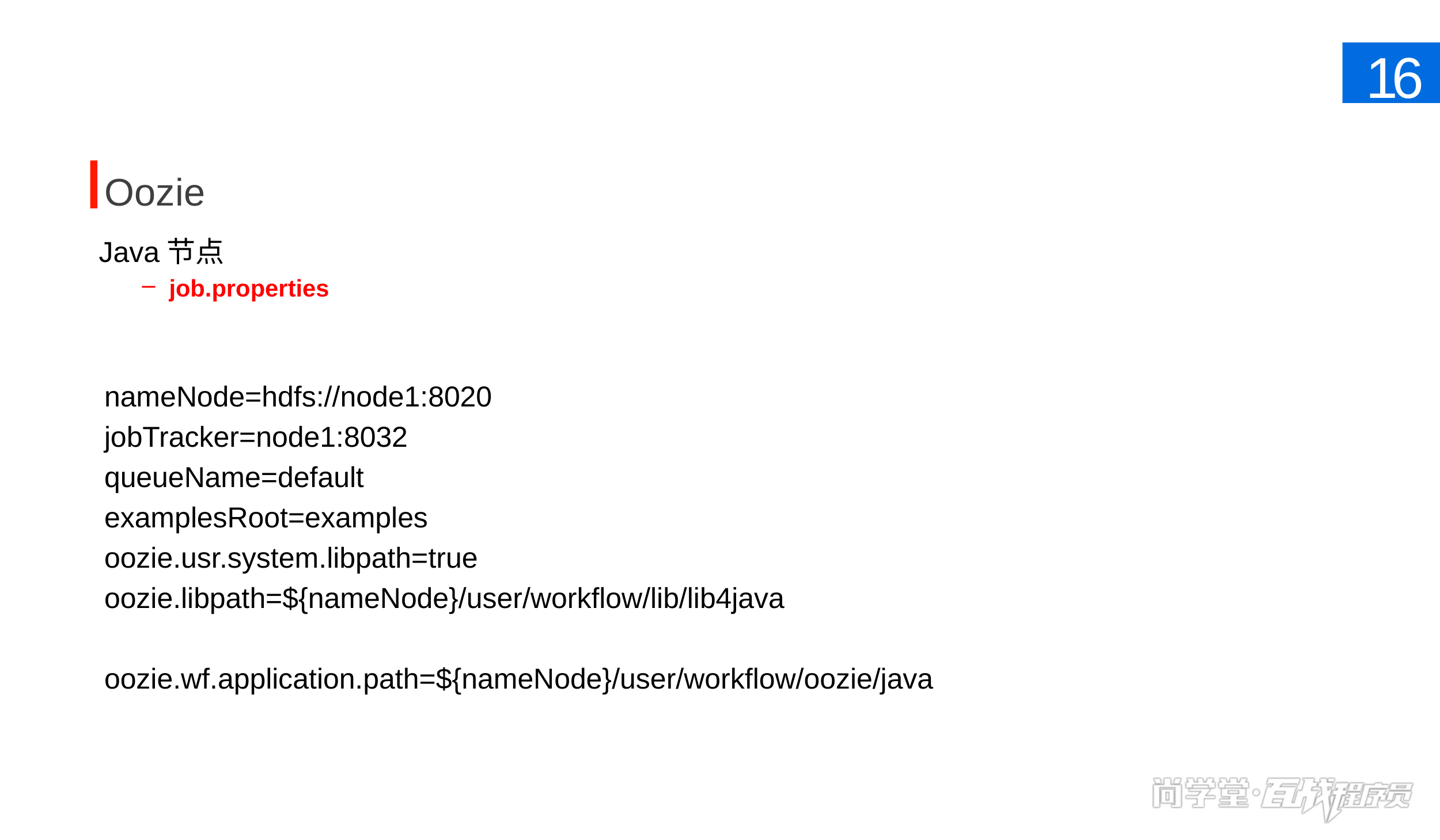

16

Oozie
Java节点
job.properties

nameNode=hdfs://node1:8020
jobTracker=node1:8032
queueName=default
examplesRoot=examples
oozie.usr.system.libpath=true
oozie.libpath=${nameNode}/user/workflow/lib/lib4java

oozie.wf.application.path=${nameNode}/user/workflow/oozie/java